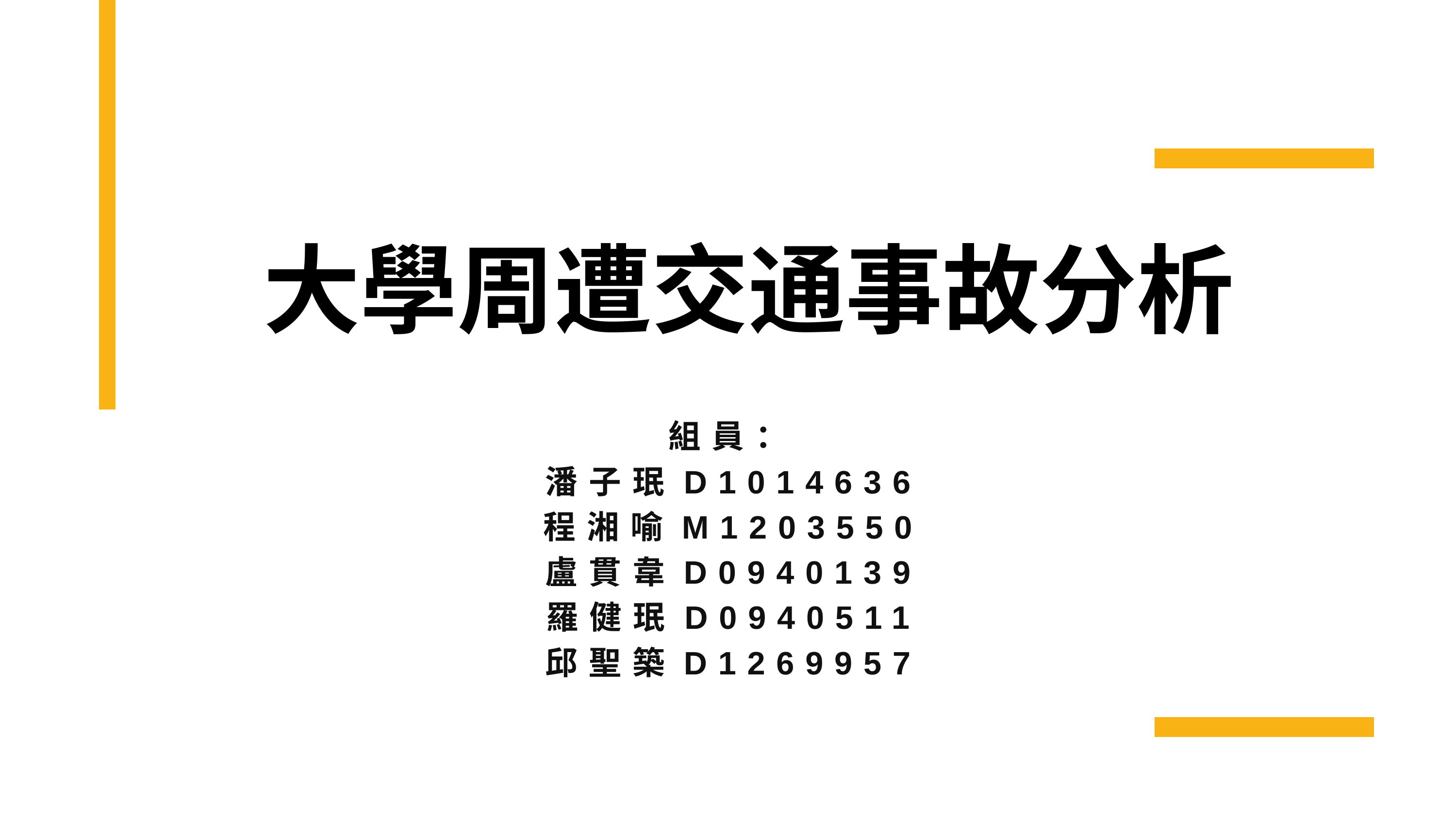

大學周遭交通事故分析
組員：
潘子珉D1014636
程湘喻M1203550
盧貫韋D0940139
羅健珉D0940511
邱聖築D1269957